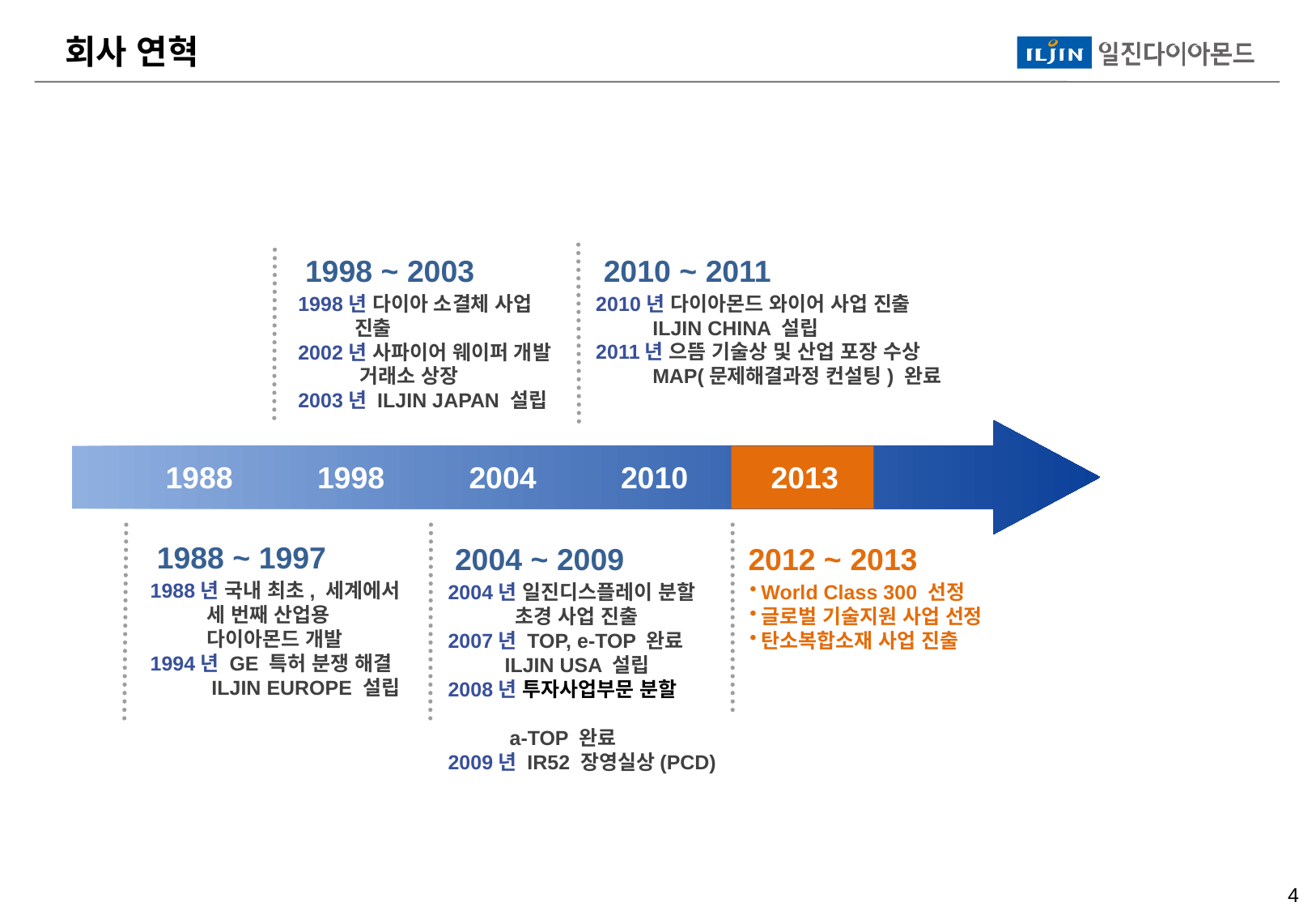

회사 연혁

1998 ~ 2003
2010 ~ 2011

1998년 다이아 소결체 사업
          진출
2002년 사파이어 웨이퍼 개발
          거래소 상장
2003년 ILJIN JAPAN 설립
2010년 다이아몬드 와이어 사업 진출
          ILJIN CHINA 설립
2011년 으뜸 기술상 및 산업 포장 수상
          MAP(문제해결과정 컨설팅) 완료

1988
1998
2004
2010
2013

1988 ~ 1997
2004 ~ 2009
2012 ~ 2013
1988년 국내 최초, 세계에서
          세 번째 산업용
          다이아몬드 개발
1994년 GE 특허 분쟁 해결
          ILJIN EUROPE 설립
2004년 일진디스플레이 분할
           초경 사업 진출
2007년 TOP, e-TOP 완료
          ILJIN USA 설립
2008년 투자사업부문 분할
          a-TOP 완료
2009년 IR52 장영실상(PCD)
World Class 300 선정
글로벌 기술지원 사업 선정
탄소복합소재 사업 진출
4